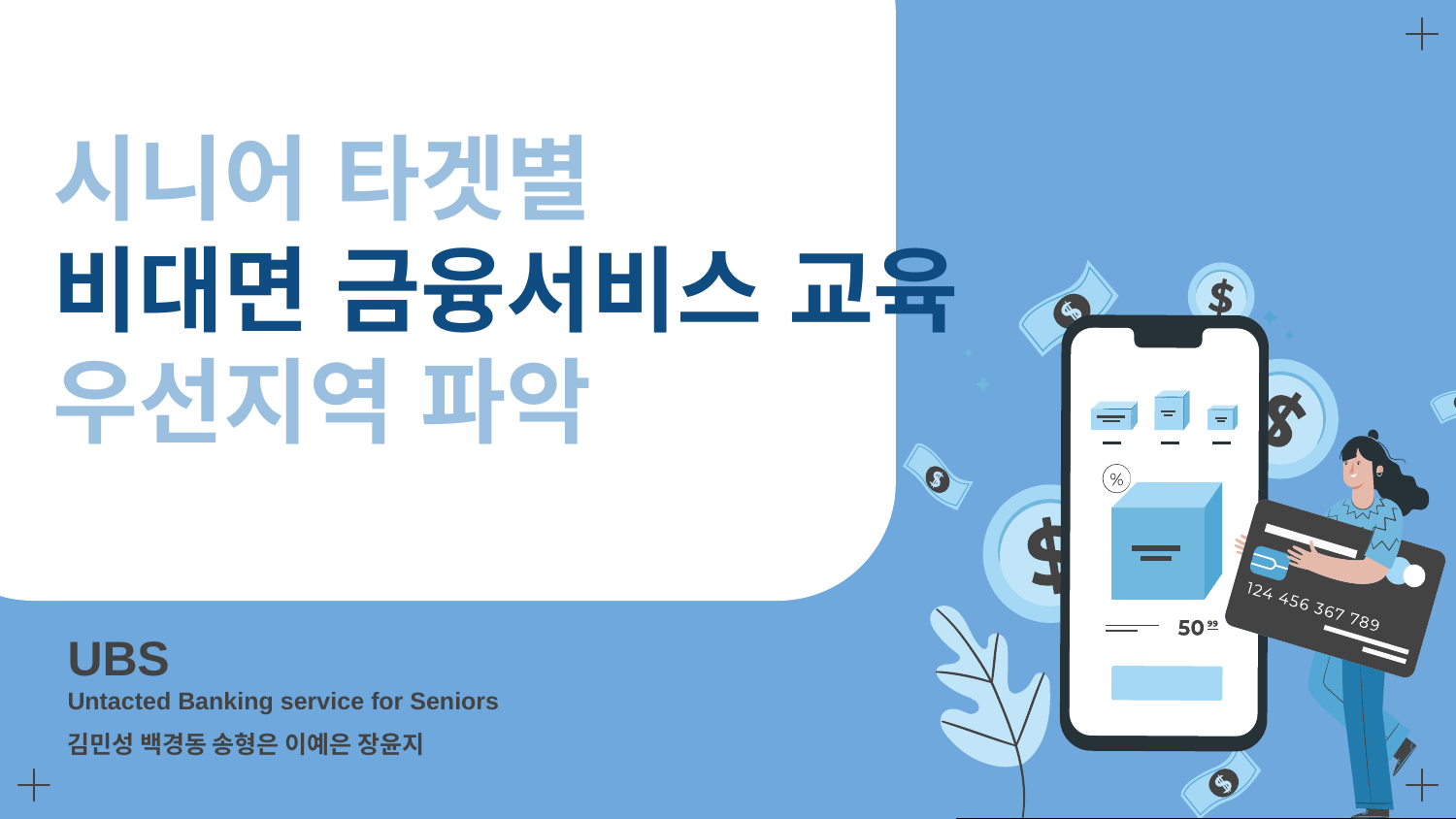

시니어 타겟별
비대면 금융서비스 교육
우선지역 파악

UBS
Untacted Banking service for Seniors

김민성 백경동 송형은 이예은 장윤지